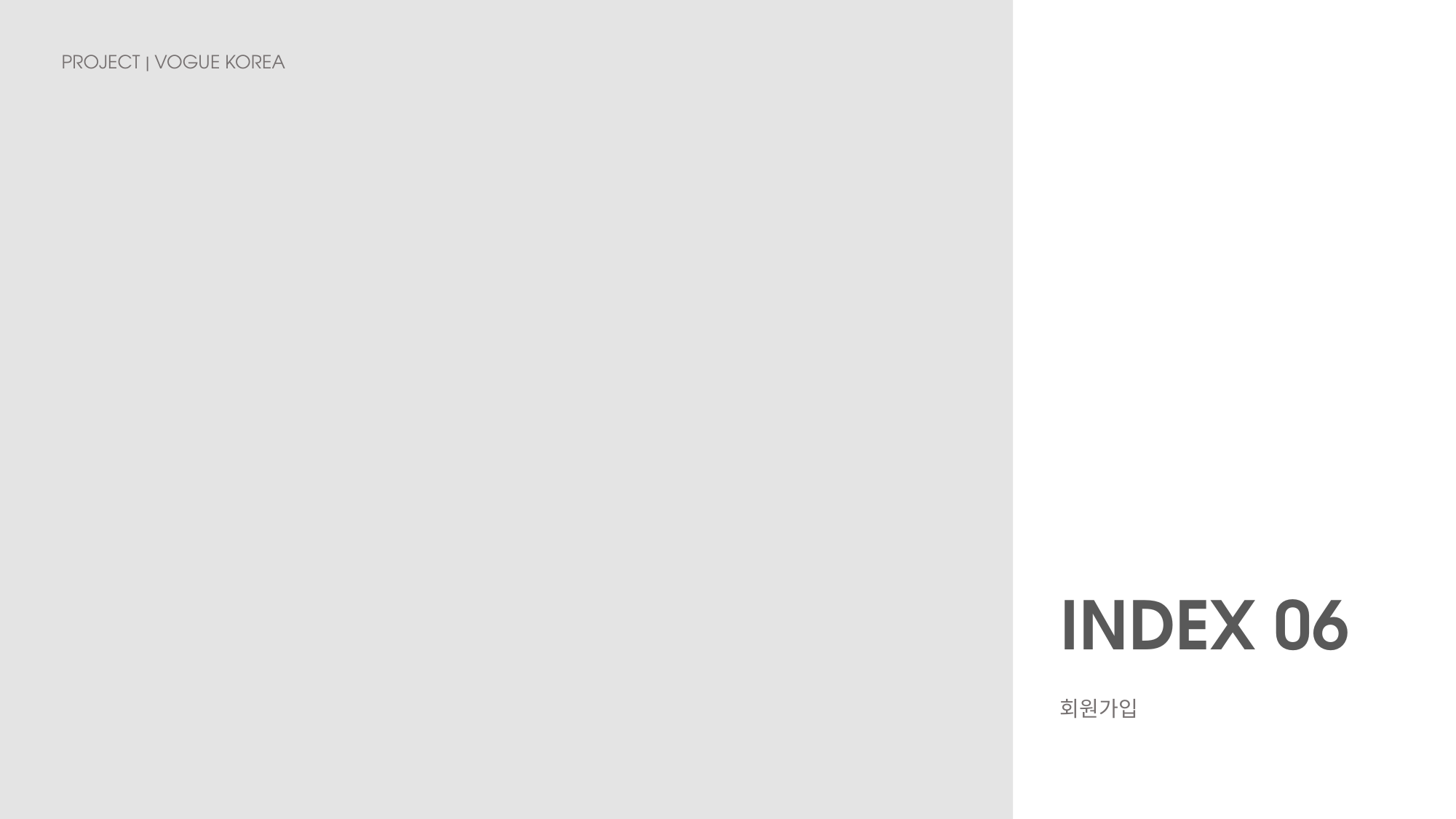

PROJECT | VOGUE KOREA
INDEX 06
회원가입